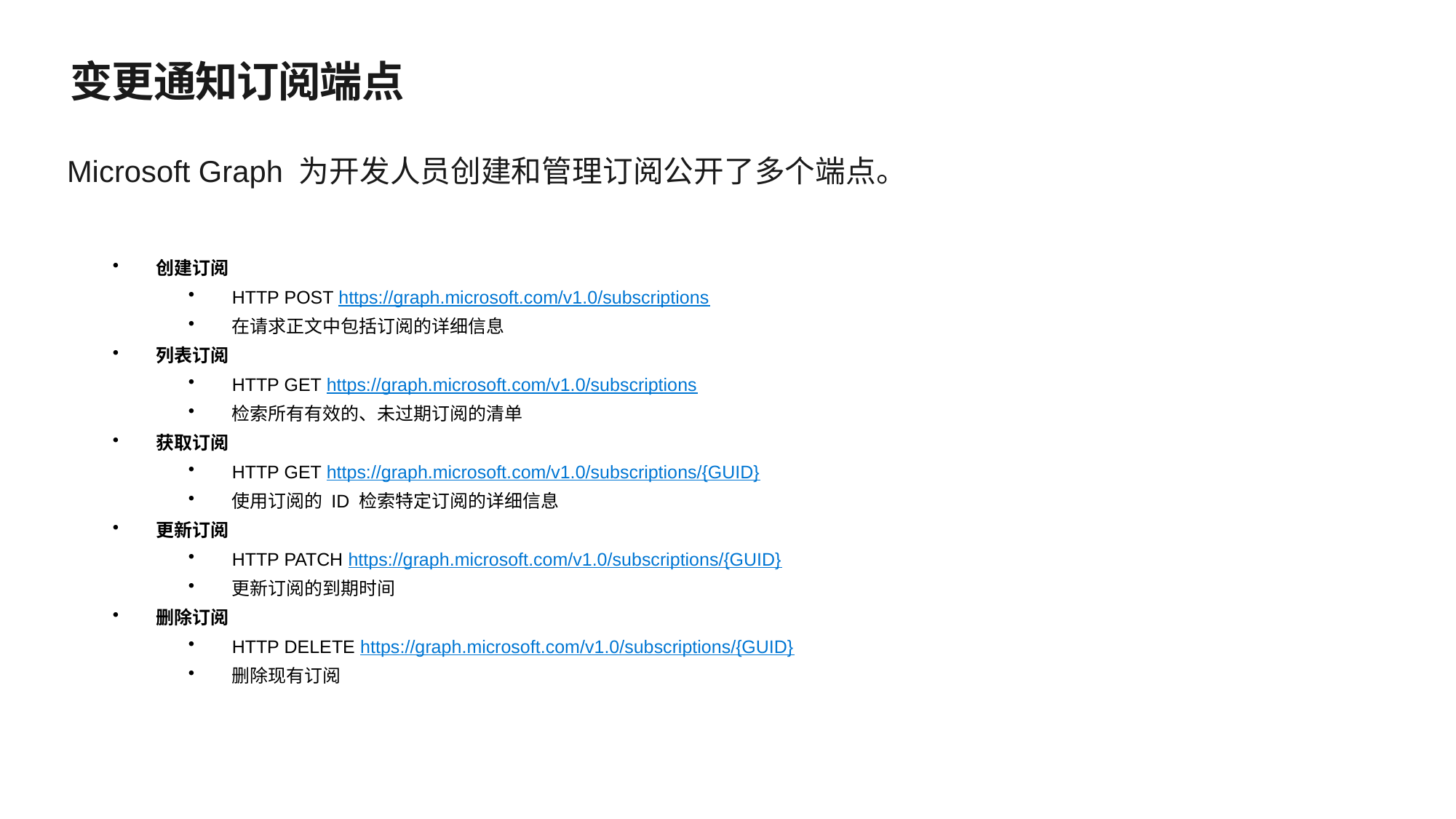

# 变更通知订阅端点
Microsoft Graph 为开发人员创建和管理订阅公开了多个端点。
创建订阅
HTTP POST https://graph.microsoft.com/v1.0/subscriptions
在请求正文中包括订阅的详细信息
列表订阅
HTTP GET https://graph.microsoft.com/v1.0/subscriptions
检索所有有效的、未过期订阅的清单
获取订阅
HTTP GET https://graph.microsoft.com/v1.0/subscriptions/{GUID}
使用订阅的 ID 检索特定订阅的详细信息
更新订阅
HTTP PATCH https://graph.microsoft.com/v1.0/subscriptions/{GUID}
更新订阅的到期时间
删除订阅
HTTP DELETE https://graph.microsoft.com/v1.0/subscriptions/{GUID}
删除现有订阅